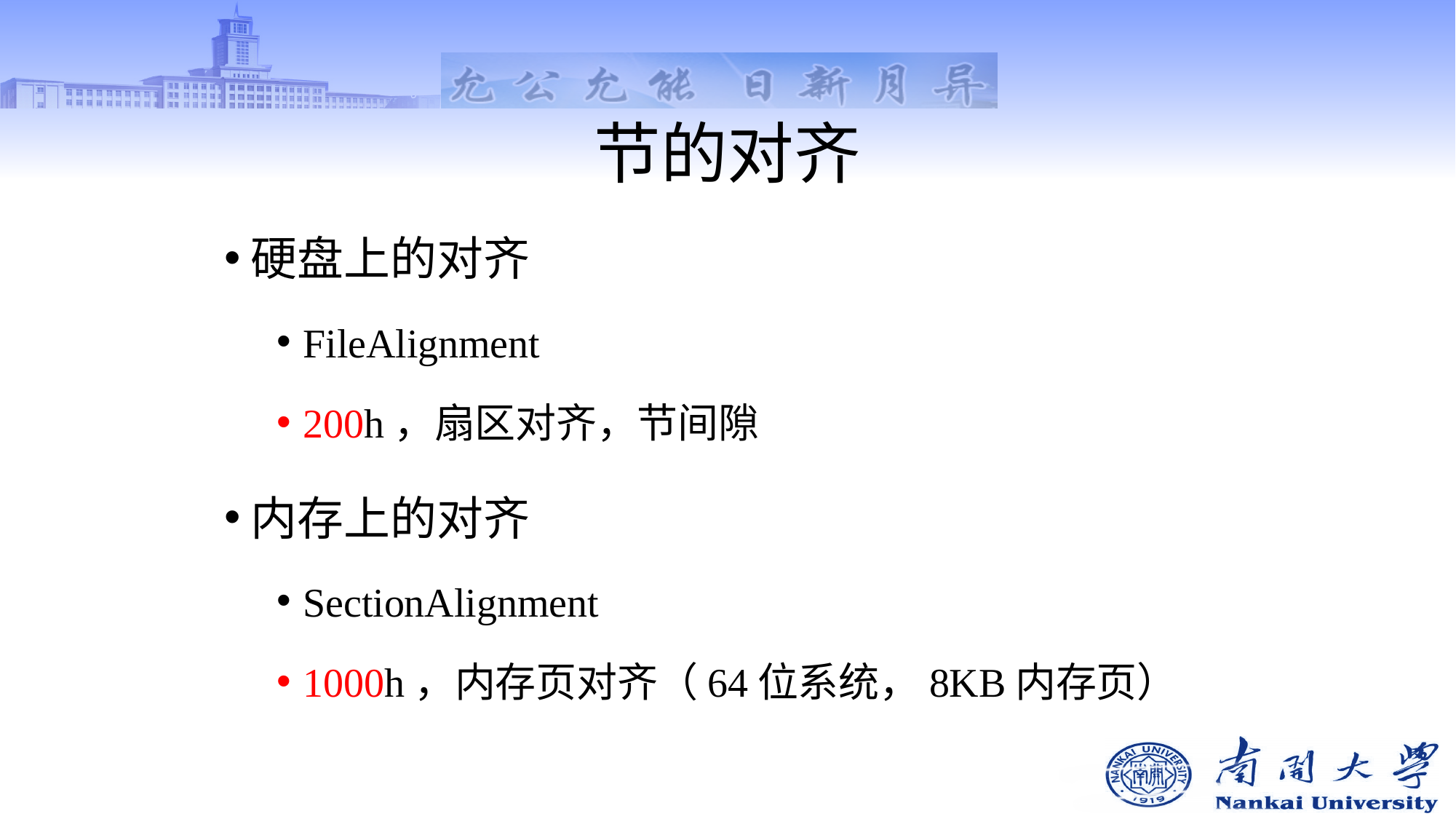

# 节的对齐
硬盘上的对齐
FileAlignment
200h，扇区对齐，节间隙
内存上的对齐
SectionAlignment
1000h，内存页对齐（64位系统，8KB内存页）